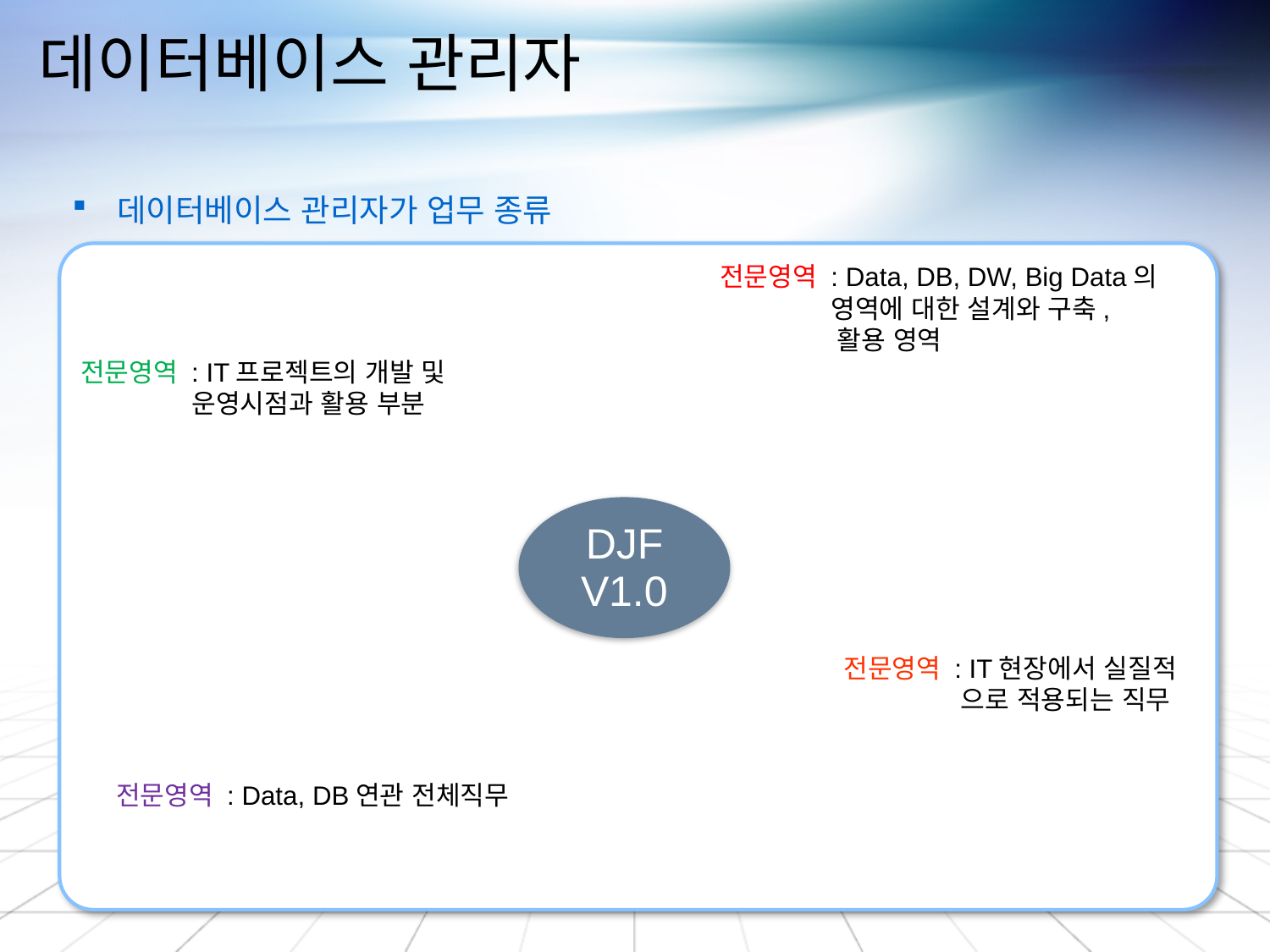

# 데이터베이스 관리자
 데이터베이스 관리자가 업무 종류

전문영역 : Data, DB, DW, Big Data의
               영역에 대한 설계와 구축,
               활용 영역
DJF
V1.0
전문
영역
적용
전문영역 : IT프로젝트의 개발 및
               운영시점과 활용 부분
전문영역 : IT현장에서 실질적
               으로 적용되는 직무
전문영역 : Data, DB연관 전체직무